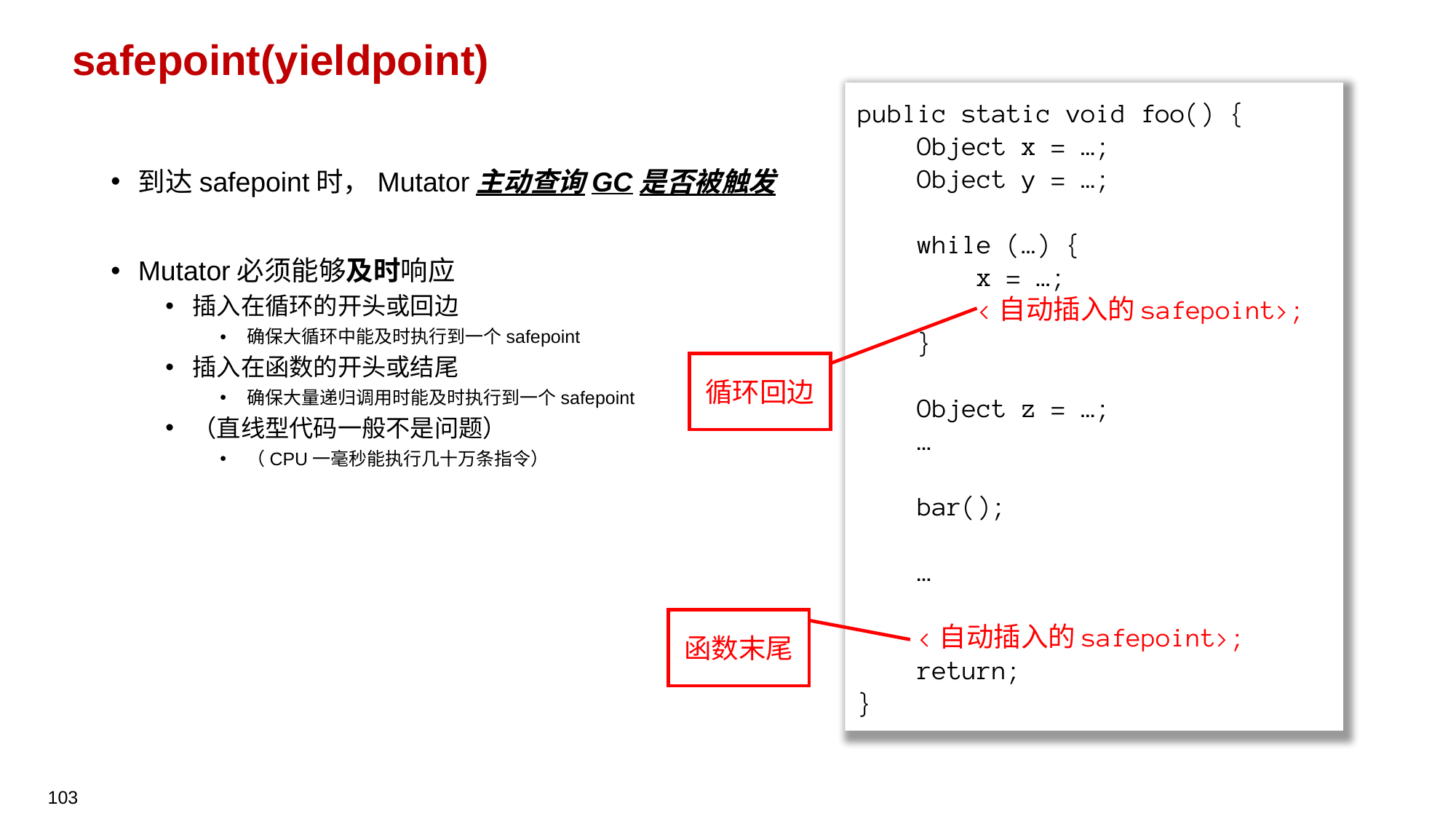

# safepoint(yieldpoint)
public static void foo() {
    Object x = …;
    Object y = …;

    while (…) {
        x = …;
        <自动插入的safepoint>;
    }

    Object z = …;
    …

    bar();

    …

    <自动插入的safepoint>;
    return;
}
到达safepoint时，Mutator主动查询GC是否被触发

Mutator必须能够及时响应
插入在循环的开头或回边
确保大循环中能及时执行到一个safepoint
插入在函数的开头或结尾
确保大量递归调用时能及时执行到一个safepoint
（直线型代码一般不是问题）
（CPU一毫秒能执行几十万条指令）
循环回边
函数末尾